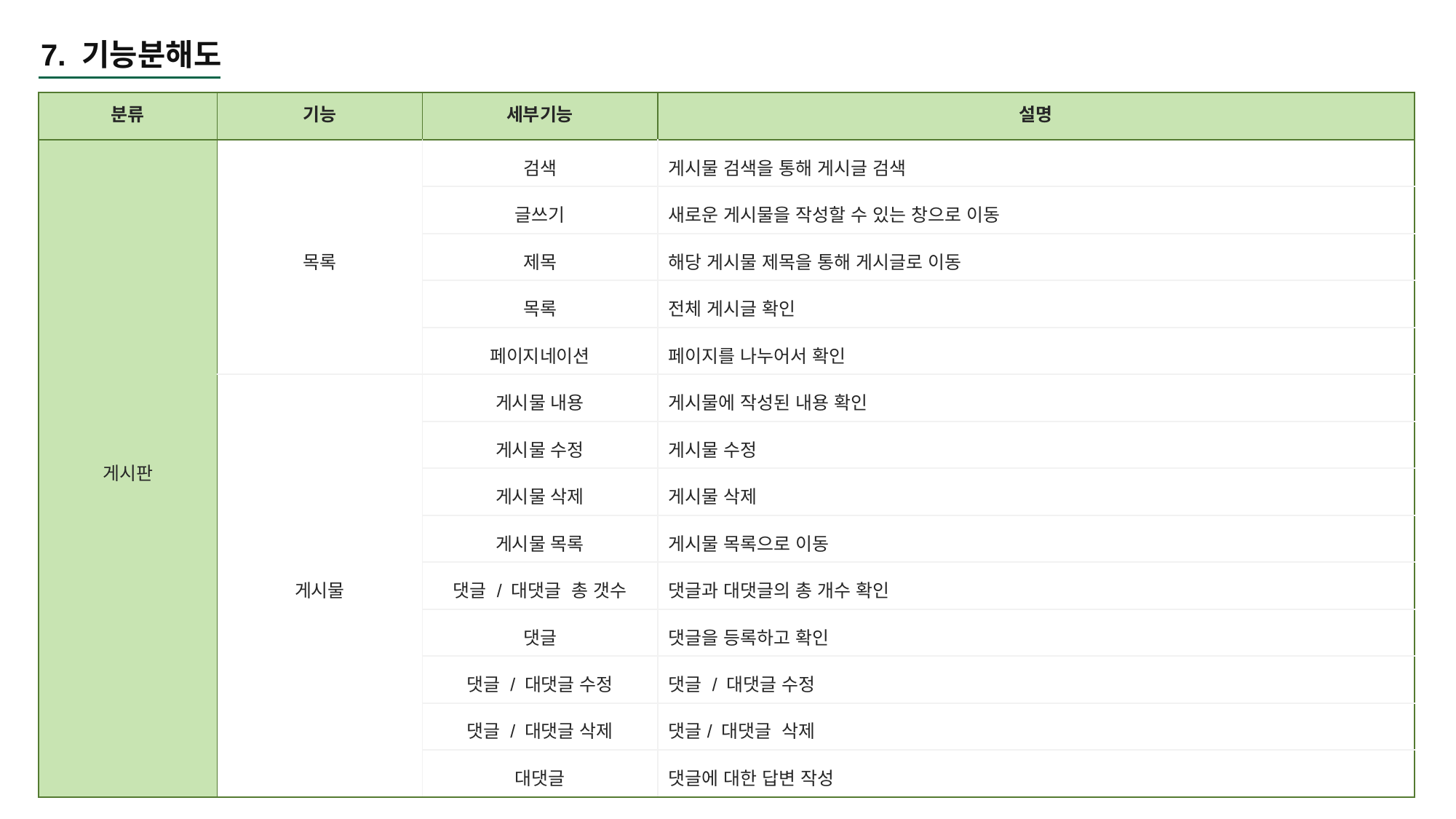

7. 기능분해도
| 분류 | 기능 | 세부기능 | 설명 |
| --- | --- | --- | --- |
| 게시판 | 목록 | 검색 | 게시물 검색을 통해 게시글 검색 |
|  |  | 글쓰기 | 새로운 게시물을 작성할 수 있는 창으로 이동 |
|  |  | 제목 | 해당 게시물 제목을 통해 게시글로 이동 |
|  |  | 목록 | 전체 게시글 확인 |
|  |  | 페이지네이션 | 페이지를 나누어서 확인 |
|  | 게시물 | 게시물 내용 | 게시물에 작성된 내용 확인 |
|  |  | 게시물 수정 | 게시물 수정 |
|  |  | 게시물 삭제 | 게시물 삭제 |
|  |  | 게시물 목록 | 게시물 목록으로 이동 |
|  |  | 댓글 / 대댓글 총 갯수 | 댓글과 대댓글의 총 개수 확인 |
|  |  | 댓글 | 댓글을 등록하고 확인 |
|  |  | 댓글 / 대댓글 수정 | 댓글 / 대댓글 수정 |
|  |  | 댓글 / 대댓글 삭제 | 댓글/ 대댓글 삭제 |
|  |  | 대댓글 | 댓글에 대한 답변 작성 |